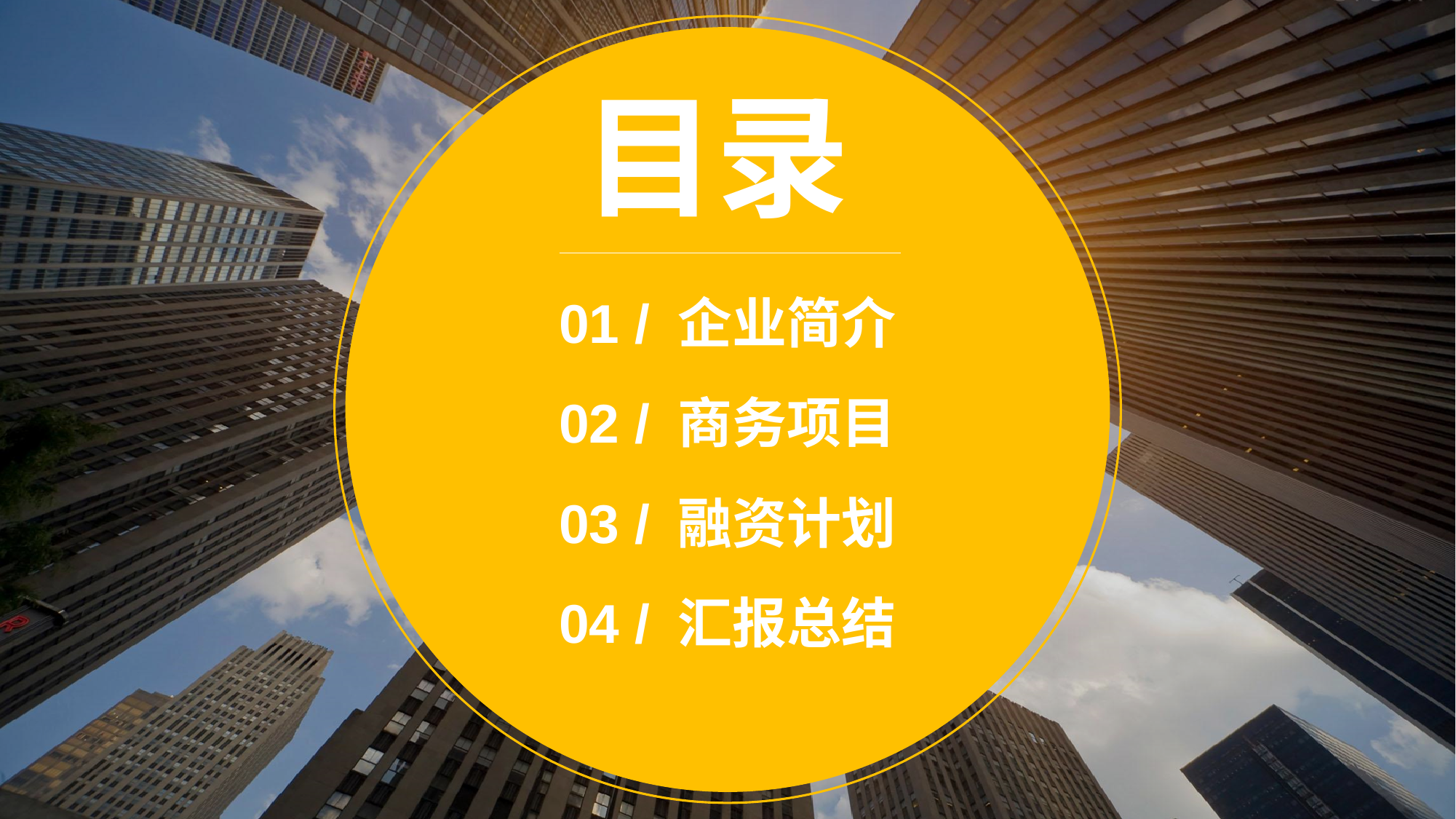

目录
01 / 企业简介
02 / 商务项目
03 / 融资计划
04 / 汇报总结